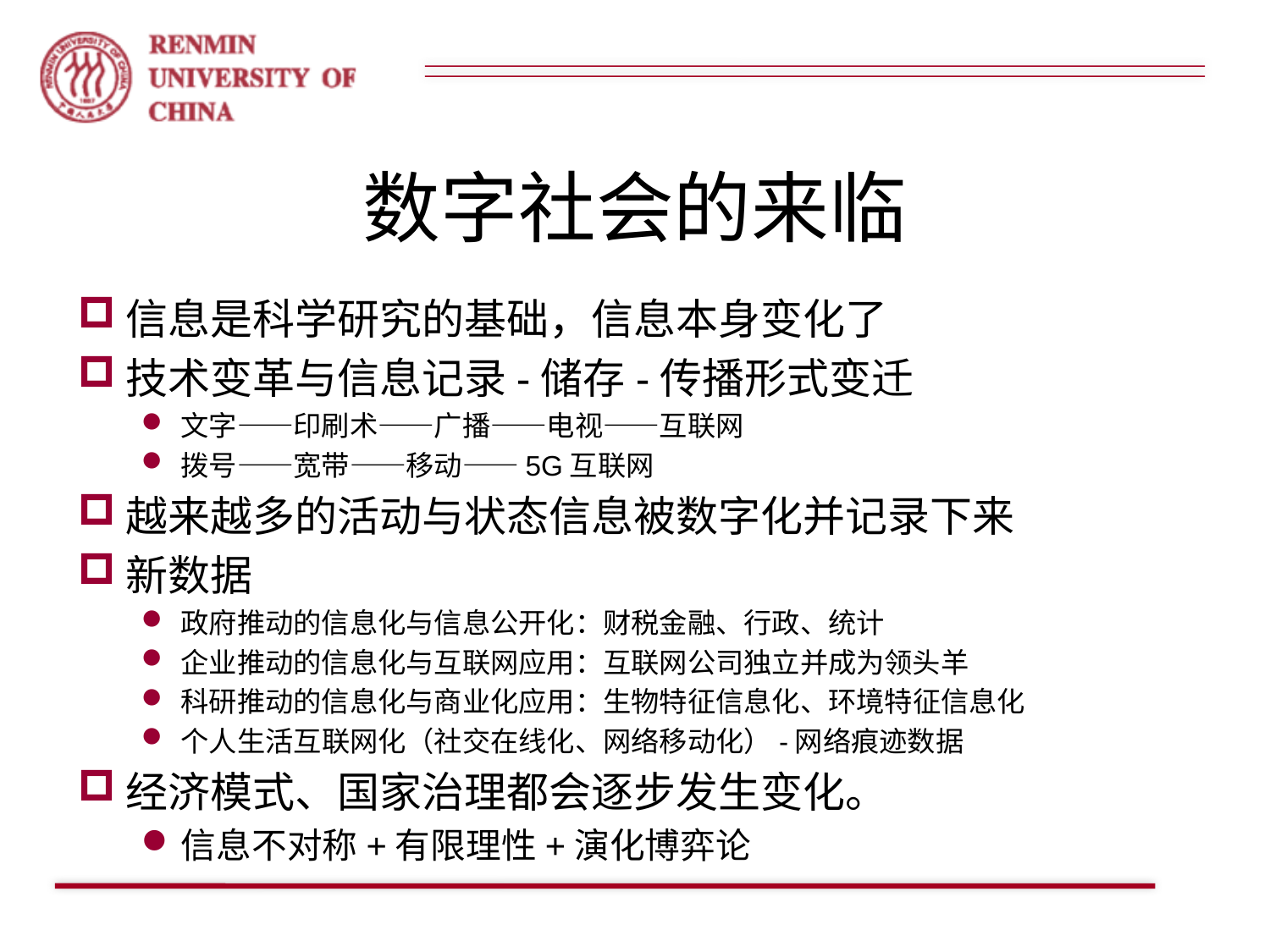

# 数字社会的来临
信息是科学研究的基础，信息本身变化了
技术变革与信息记录-储存-传播形式变迁
文字——印刷术——广播——电视——互联网
拨号——宽带——移动——5G互联网
越来越多的活动与状态信息被数字化并记录下来
新数据
政府推动的信息化与信息公开化：财税金融、行政、统计
企业推动的信息化与互联网应用：互联网公司独立并成为领头羊
科研推动的信息化与商业化应用：生物特征信息化、环境特征信息化
个人生活互联网化（社交在线化、网络移动化）-网络痕迹数据
经济模式、国家治理都会逐步发生变化。
信息不对称+有限理性+演化博弈论